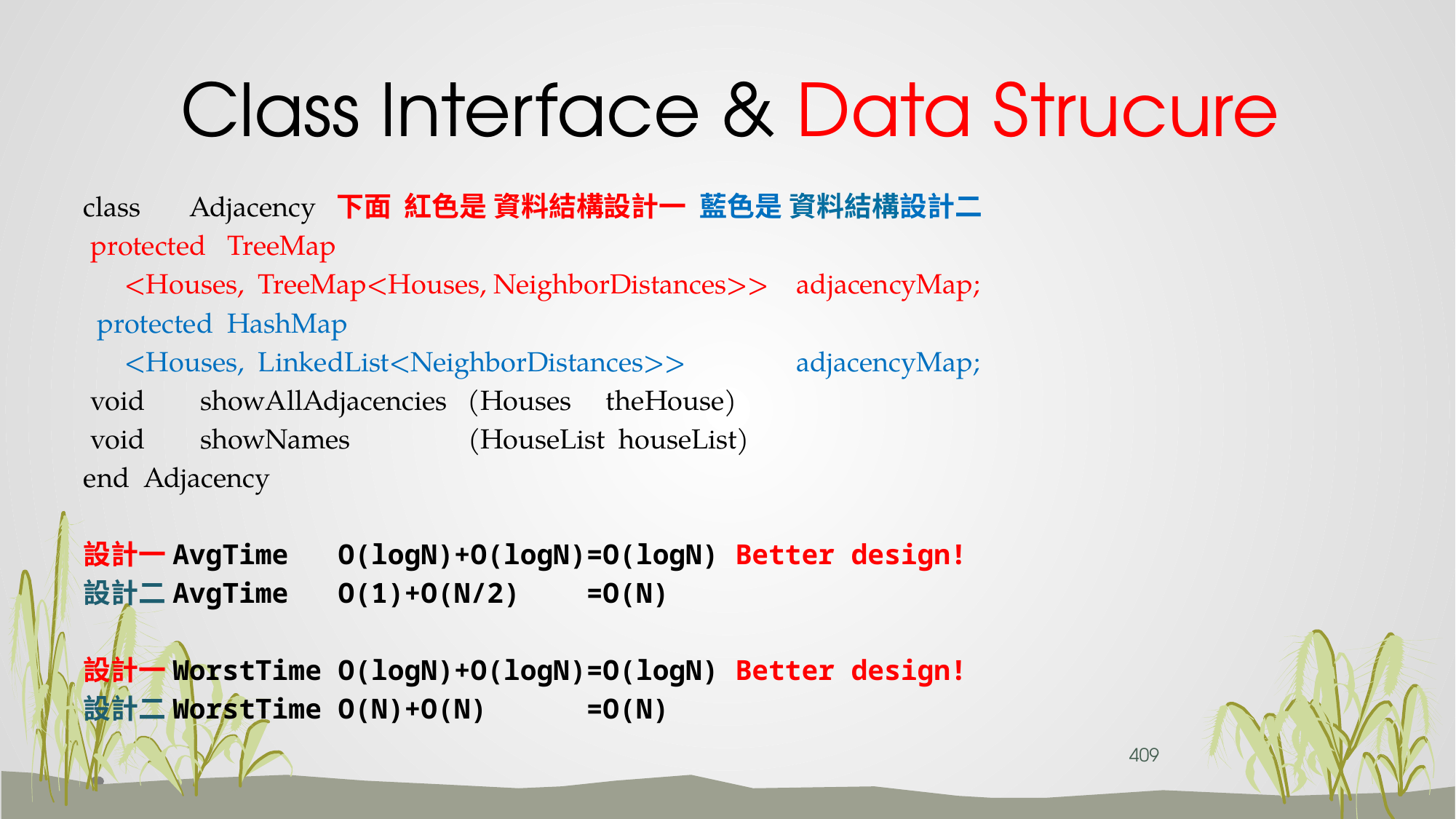

# Class Interface & Data Strucure

class       Adjacency  下面  紅色是 資料結構設計一  藍色是 資料結構設計二
 protected   TreeMap
      <Houses,  TreeMap<Houses, NeighborDistances>>    adjacencyMap;
  protected  HashMap
      <Houses,  LinkedList<NeighborDistances>>                adjacencyMap;
 void        showAllAdjacencies   (Houses     theHouse)
 void        showNames                 (HouseList  houseList)
end  Adjacency

設計一AvgTime   O(logN)+O(logN)=O(logN) Better design!
設計二AvgTime   O(1)+O(N/2)    =O(N)

設計一WorstTime O(logN)+O(logN)=O(logN) Better design!
設計二WorstTime O(N)+O(N)      =O(N)

409